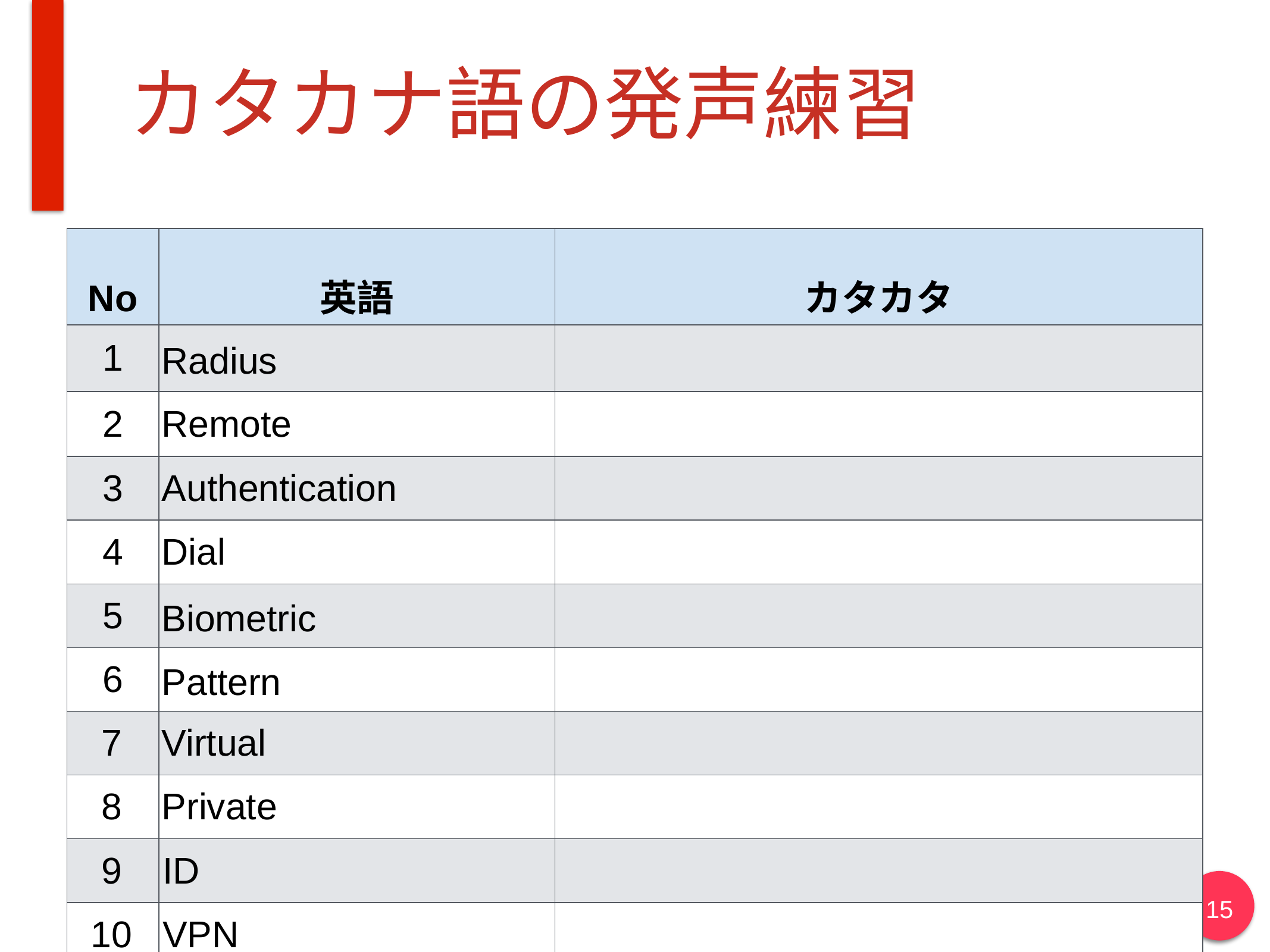

# カタカナ語の発声練習
| No | 英語 | カタカタ |
| --- | --- | --- |
| 1 | Radius |  |
| 2 | Remote |  |
| 3 | Authentication |  |
| 4 | Dial |  |
| 5 | Biometric |  |
| 6 | Pattern |  |
| 7 | Virtual |  |
| 8 | Private |  |
| 9 | ID |  |
| 10 | VPN |  |
15